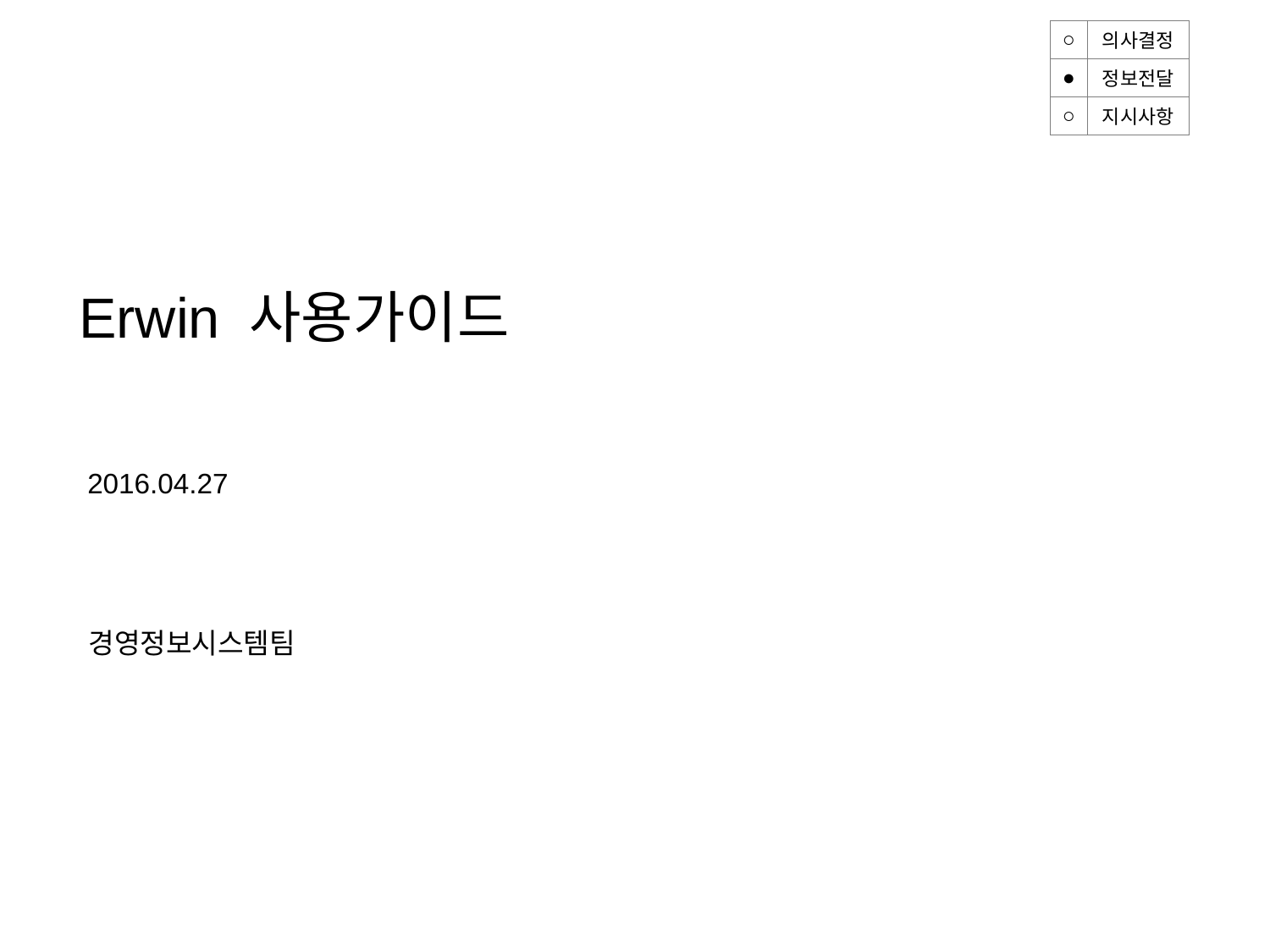

| ○ | 의사결정 |
| --- | --- |
| ● | 정보전달 |
| ○ | 지시사항 |
Erwin 사용가이드
2016.04.27
경영정보시스템팀